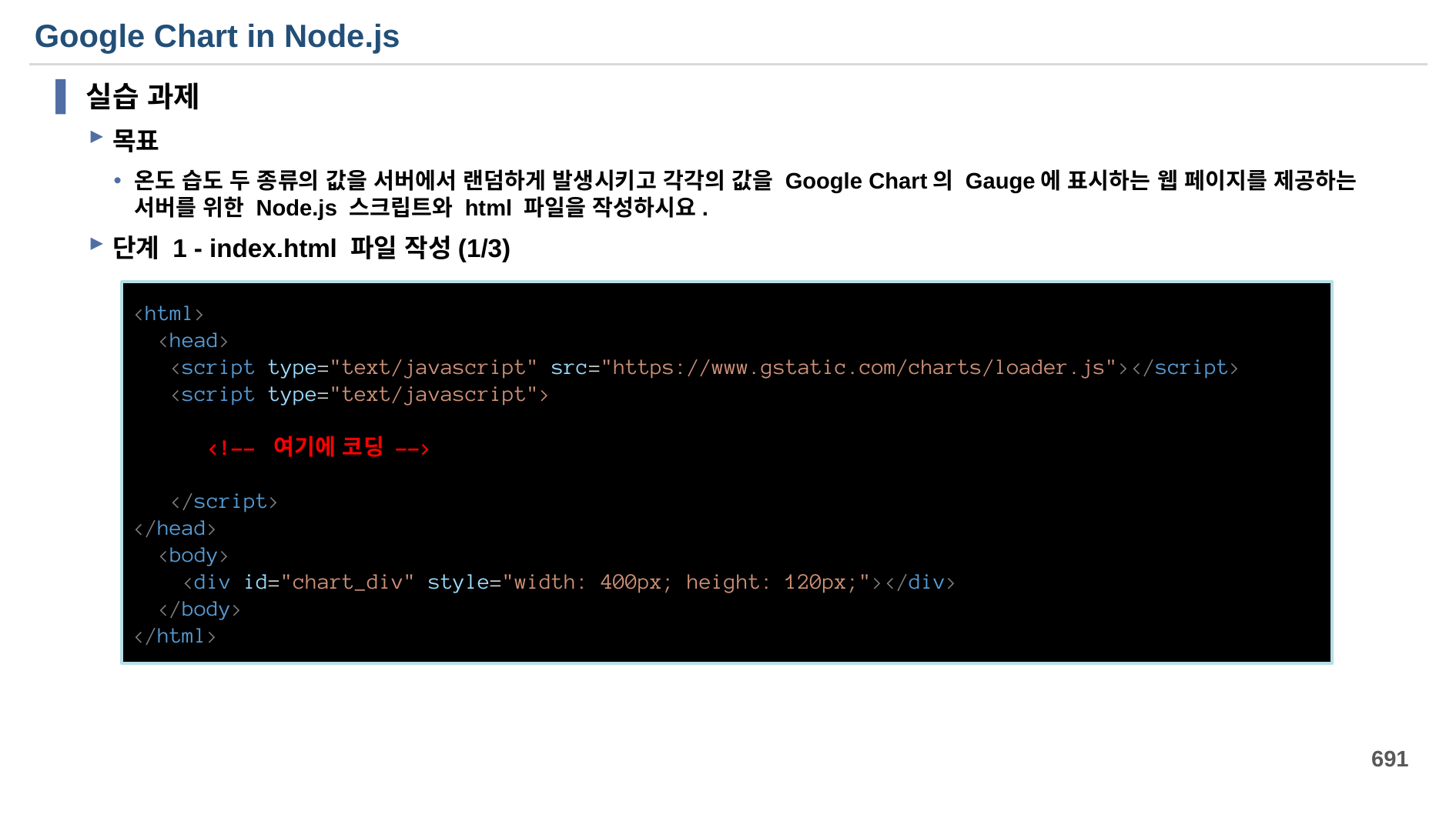

# Google Chart in Node.js
실습 과제
목표
온도 습도 두 종류의 값을 서버에서 랜덤하게 발생시키고 각각의 값을 Google Chart의 Gauge에 표시하는 웹 페이지를 제공하는 서버를 위한 Node.js 스크립트와 html 파일을 작성하시요.
단계 1 - index.html 파일 작성(1/3)

<html>
  <head>
   <script type="text/javascript" src="https://www.gstatic.com/charts/loader.js"></script>
   <script type="text/javascript">

      <!-- 여기에 코딩 -->

   </script>
</head>
  <body>
    <div id="chart_div" style="width: 400px; height: 120px;"></div>
  </body>
</html>
691